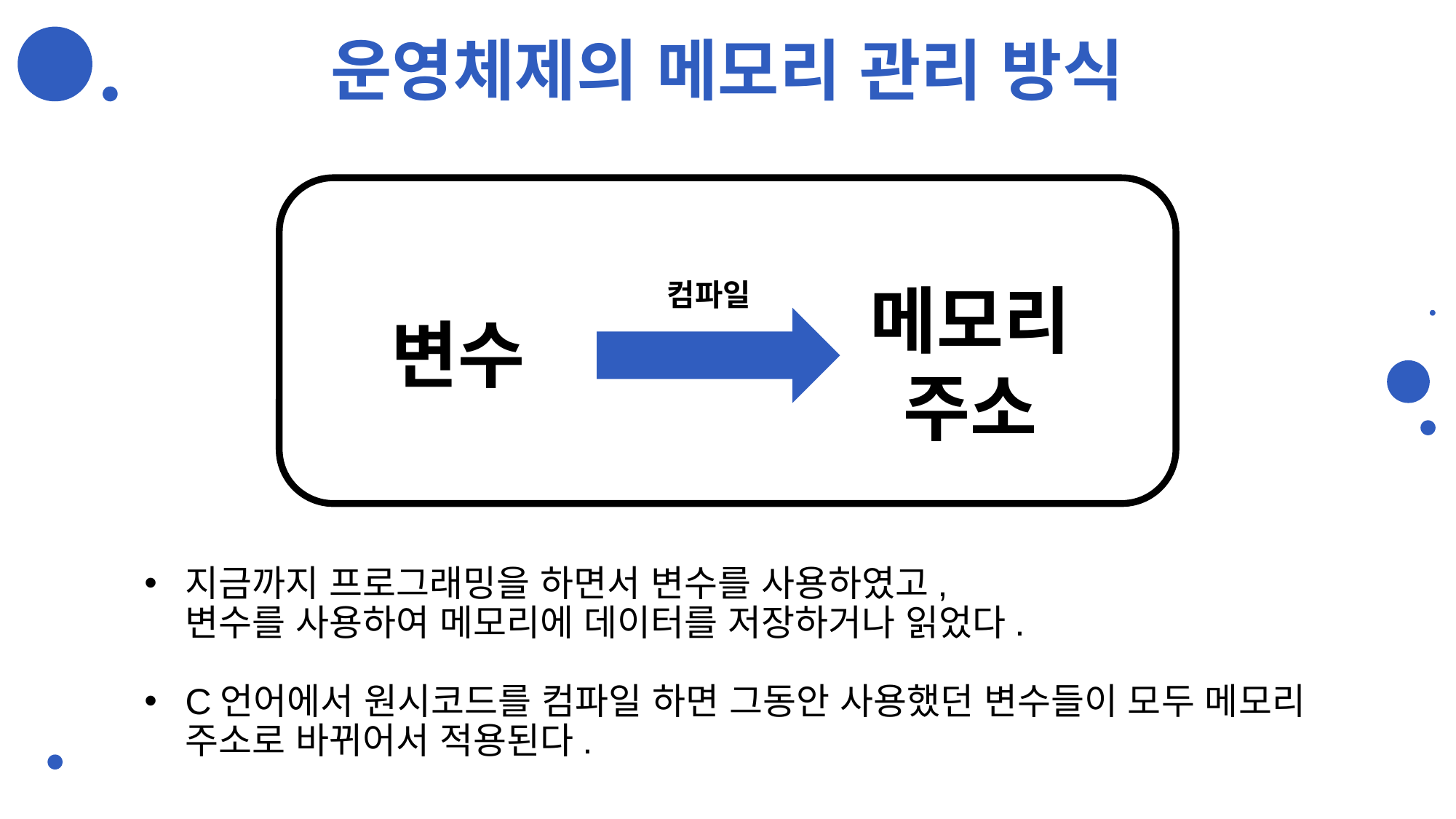

# 운영체제의 메모리 관리 방식

메모리
주소
컴파일
변수

지금까지 프로그래밍을 하면서 변수를 사용하였고,
변수를 사용하여 메모리에 데이터를 저장하거나 읽었다.

C언어에서 원시코드를 컴파일 하면 그동안 사용했던 변수들이 모두 메모리 주소로 바뀌어서 적용된다.